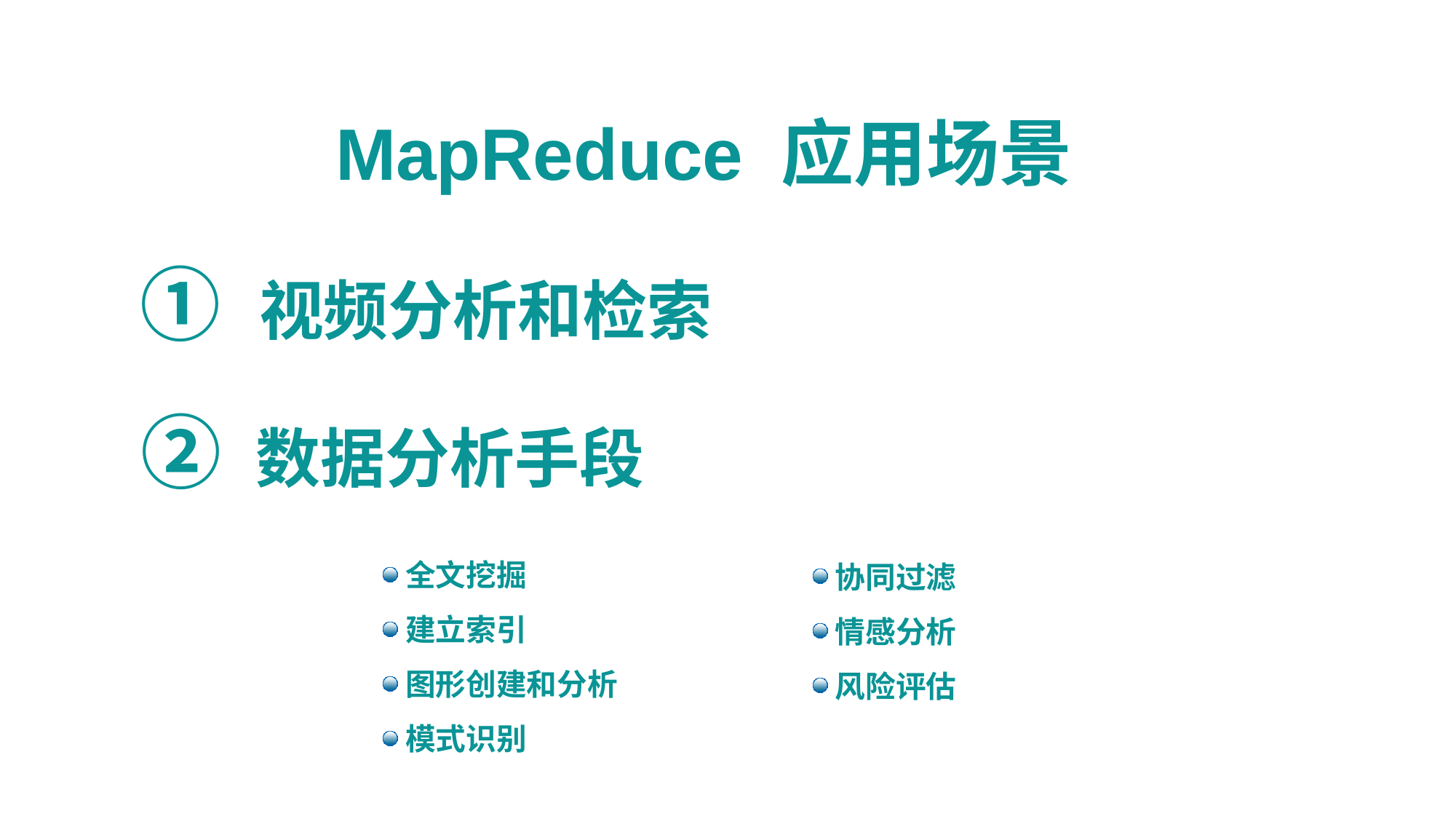

MapReduce 应用场景
① 视频分析和检索
② 数据分析手段
全文挖掘
建立索引
图形创建和分析
模式识别

协同过滤
情感分析
风险评估